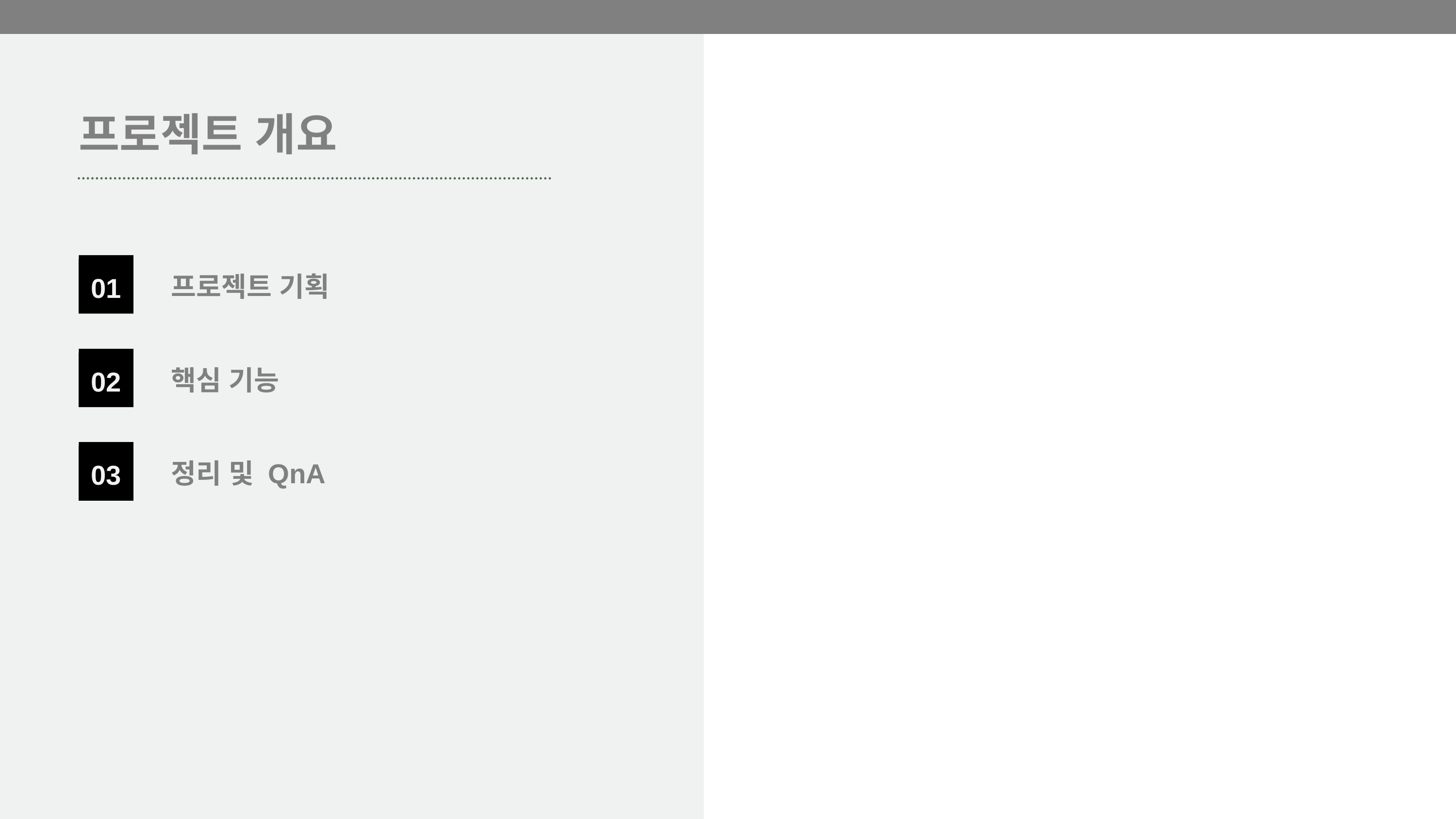

프로젝트 개요

01
프로젝트 기획

02
핵심 기능

03
정리 및 QnA